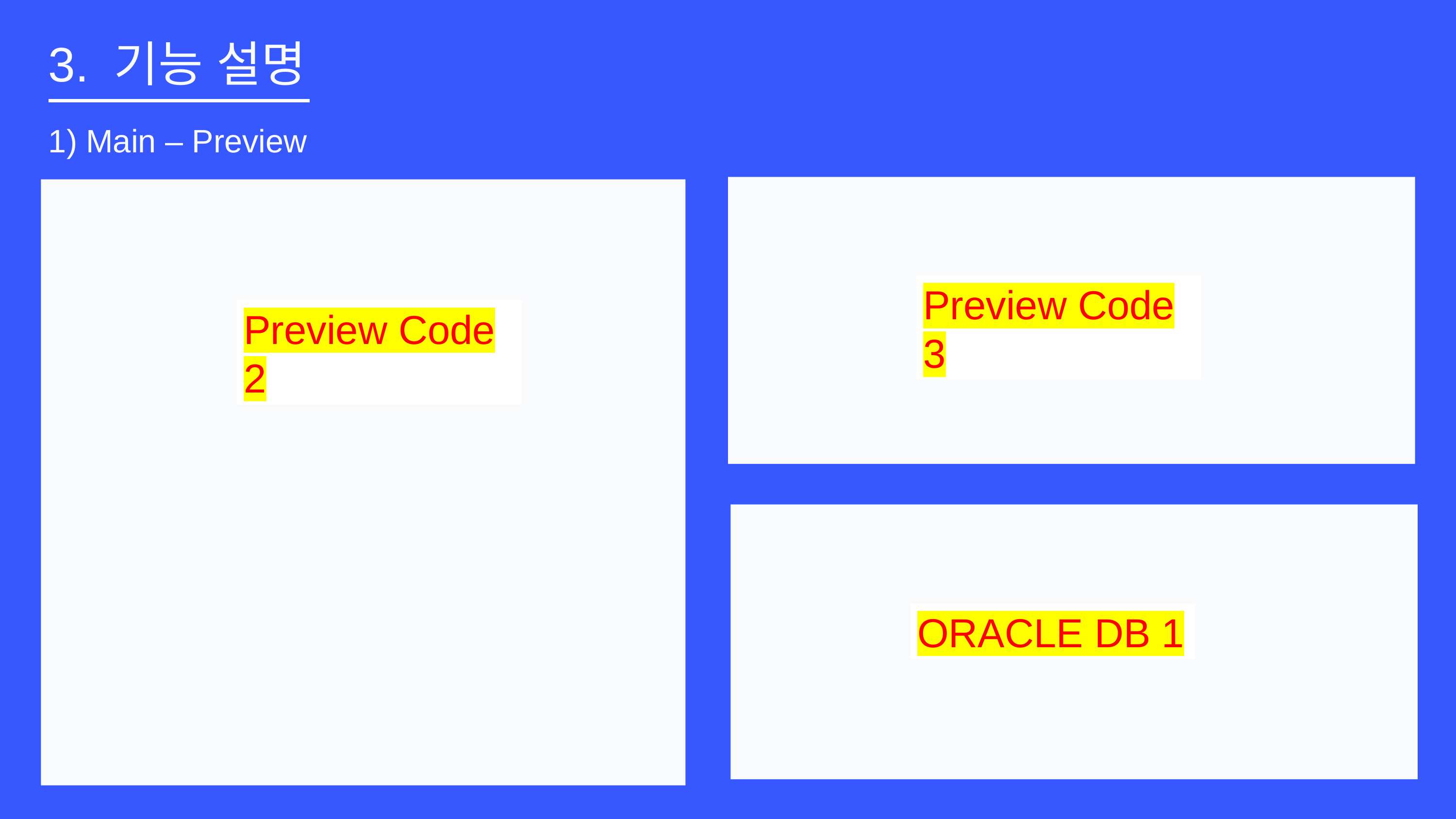

3. 기능 설명
1) Main – Preview

Preview Code 3
Preview Code 2

ORACLE DB 1